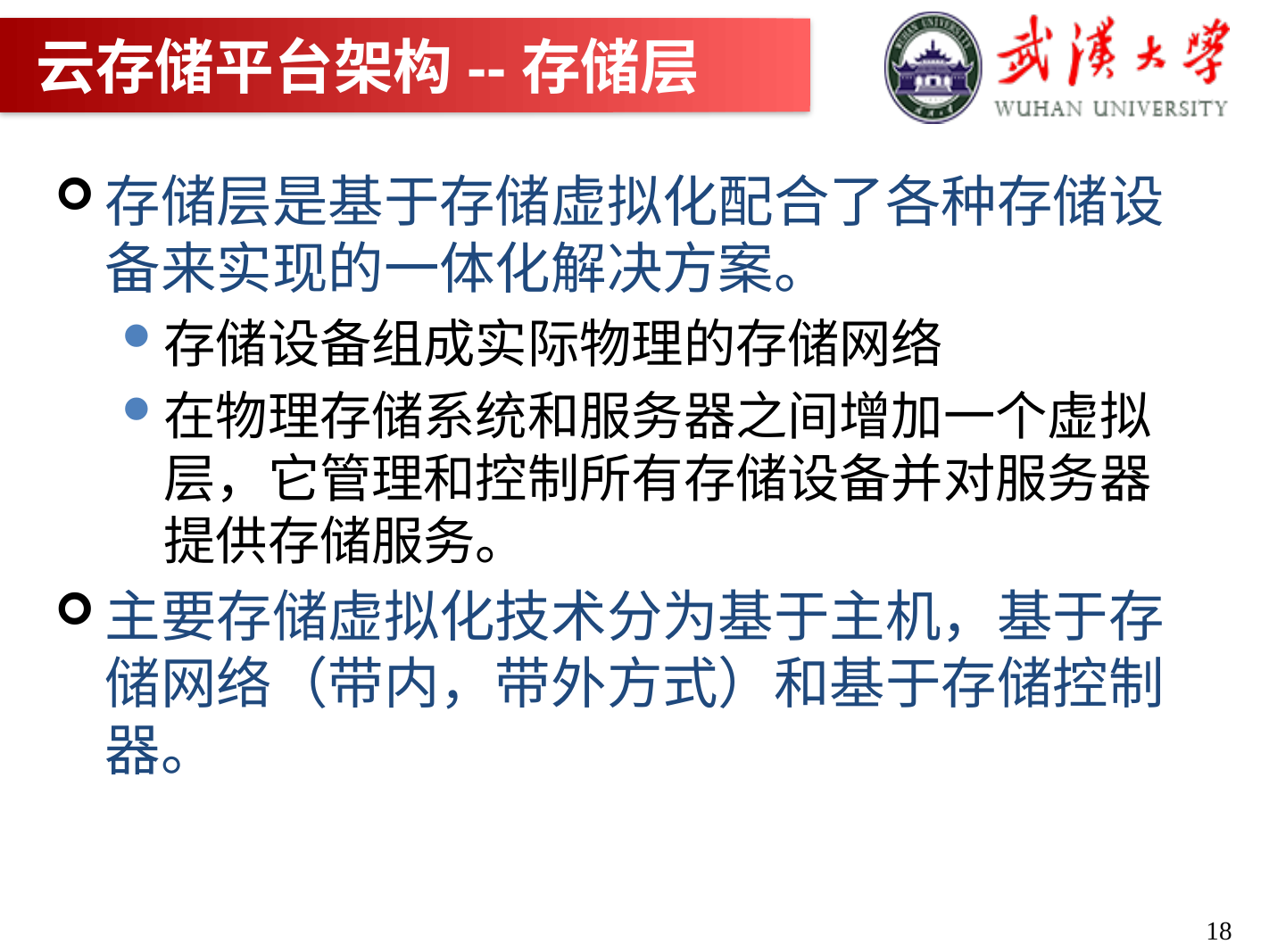

# 云存储平台架构--存储层
存储层是基于存储虚拟化配合了各种存储设备来实现的一体化解决方案。
存储设备组成实际物理的存储网络
在物理存储系统和服务器之间增加一个虚拟层，它管理和控制所有存储设备并对服务器提供存储服务。
主要存储虚拟化技术分为基于主机，基于存储网络（带内，带外方式）和基于存储控制器。